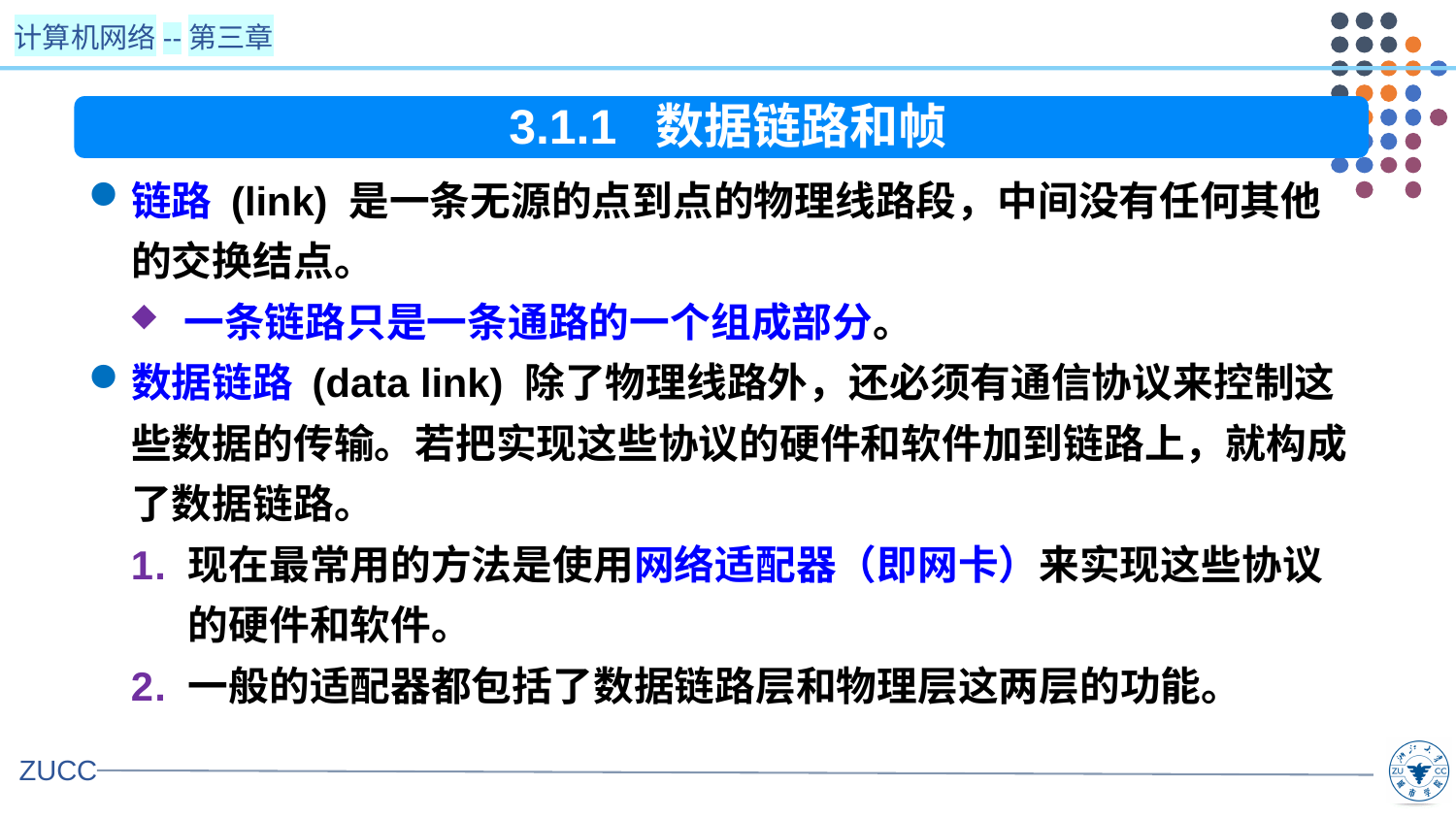

3.1.1  数据链路和帧

链路 (link) 是一条无源的点到点的物理线路段，中间没有任何其他的交换结点。
一条链路只是一条通路的一个组成部分。
数据链路 (data link) 除了物理线路外，还必须有通信协议来控制这些数据的传输。若把实现这些协议的硬件和软件加到链路上，就构成了数据链路。
现在最常用的方法是使用网络适配器（即网卡）来实现这些协议的硬件和软件。
一般的适配器都包括了数据链路层和物理层这两层的功能。